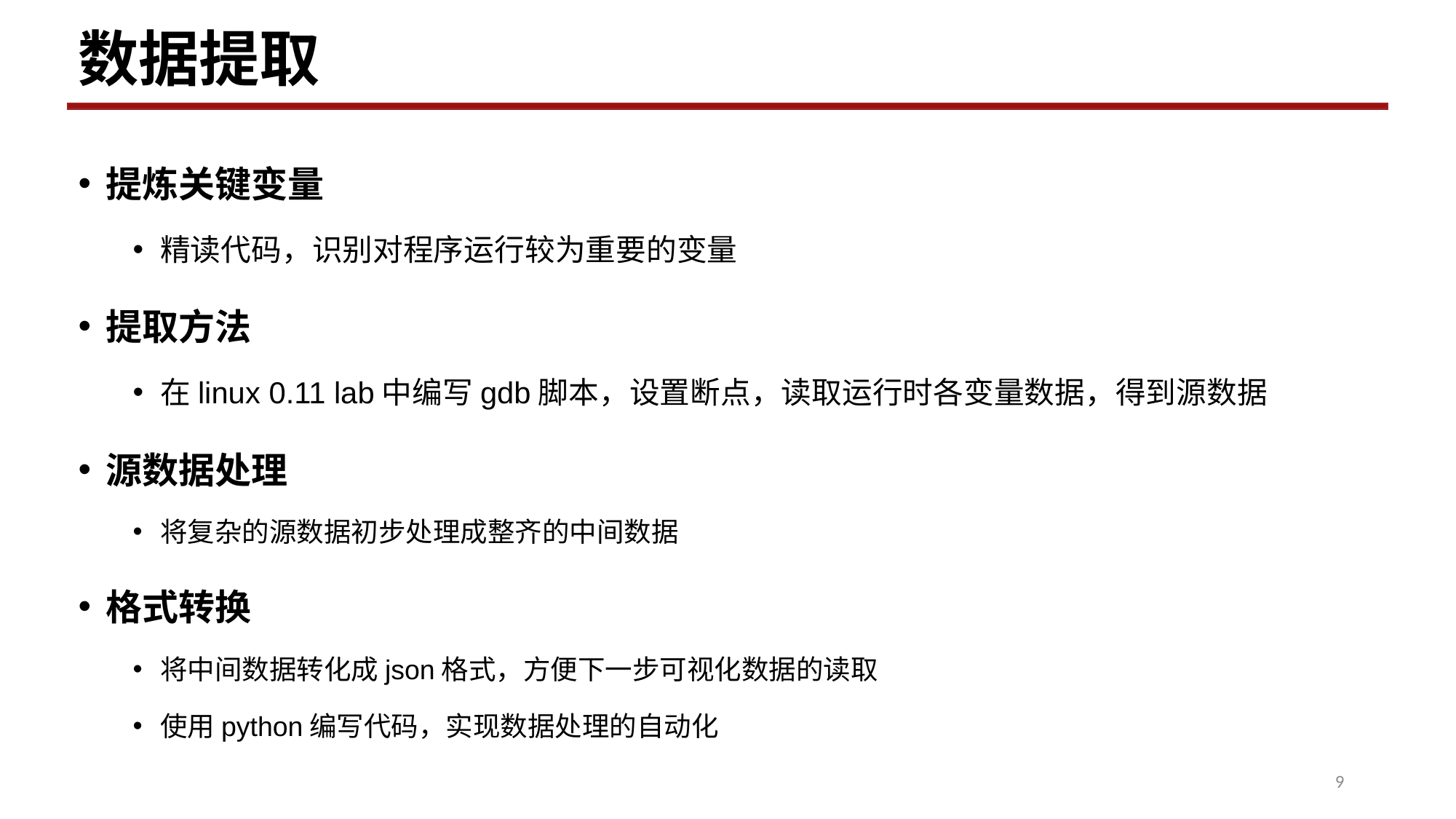

数据提取

提炼关键变量
精读代码，识别对程序运行较为重要的变量
提取方法
在linux 0.11 lab中编写gdb脚本，设置断点，读取运行时各变量数据，得到源数据
源数据处理
将复杂的源数据初步处理成整齐的中间数据
格式转换
将中间数据转化成json格式，方便下一步可视化数据的读取
使用python编写代码，实现数据处理的自动化

9